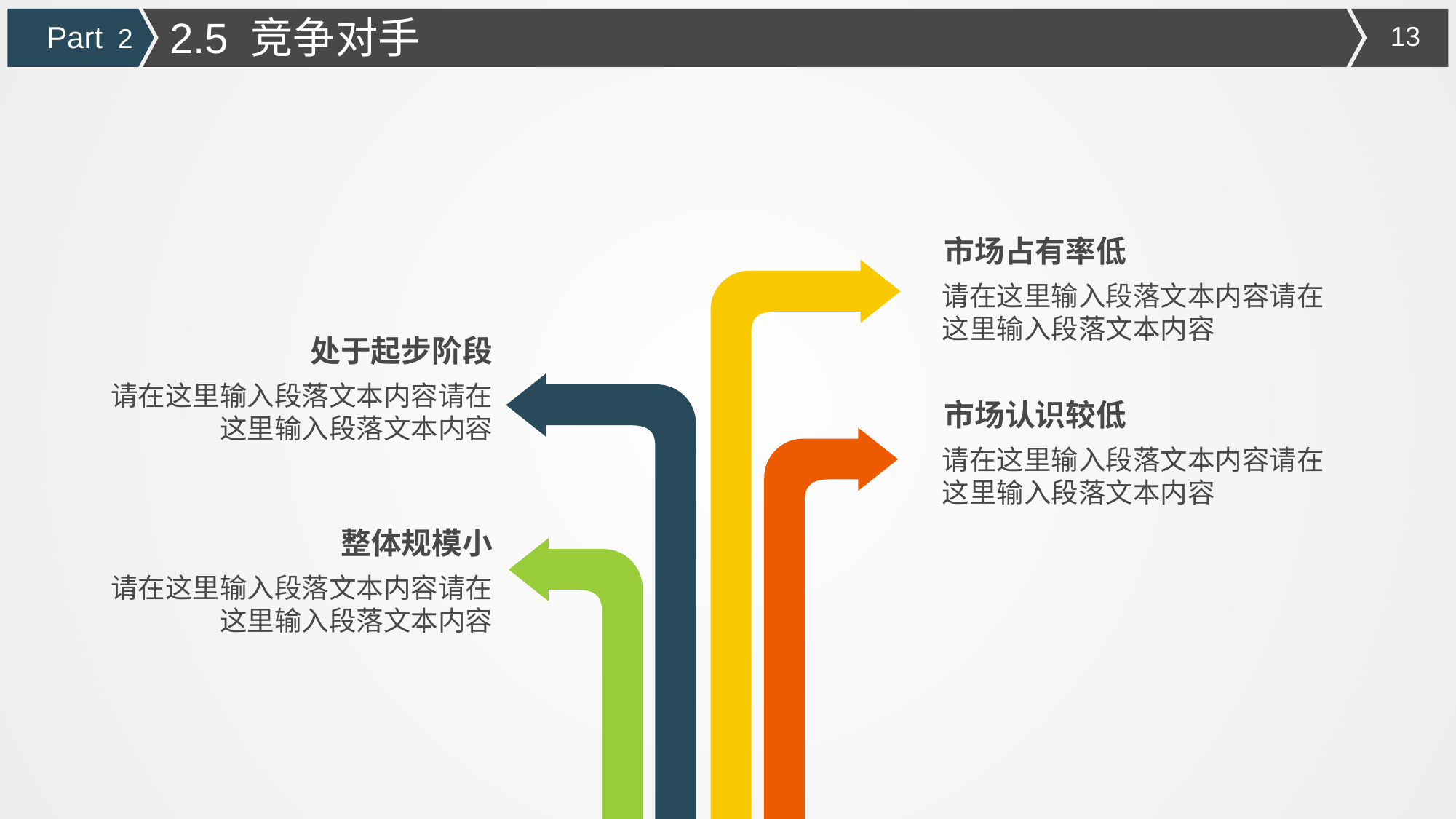

2.5 竞争对手
Part  2
市场占有率低

请在这里输入段落文本内容请在这里输入段落文本内容
处于起步阶段
请在这里输入段落文本内容请在这里输入段落文本内容

市场认识较低

请在这里输入段落文本内容请在这里输入段落文本内容
整体规模小

请在这里输入段落文本内容请在这里输入段落文本内容